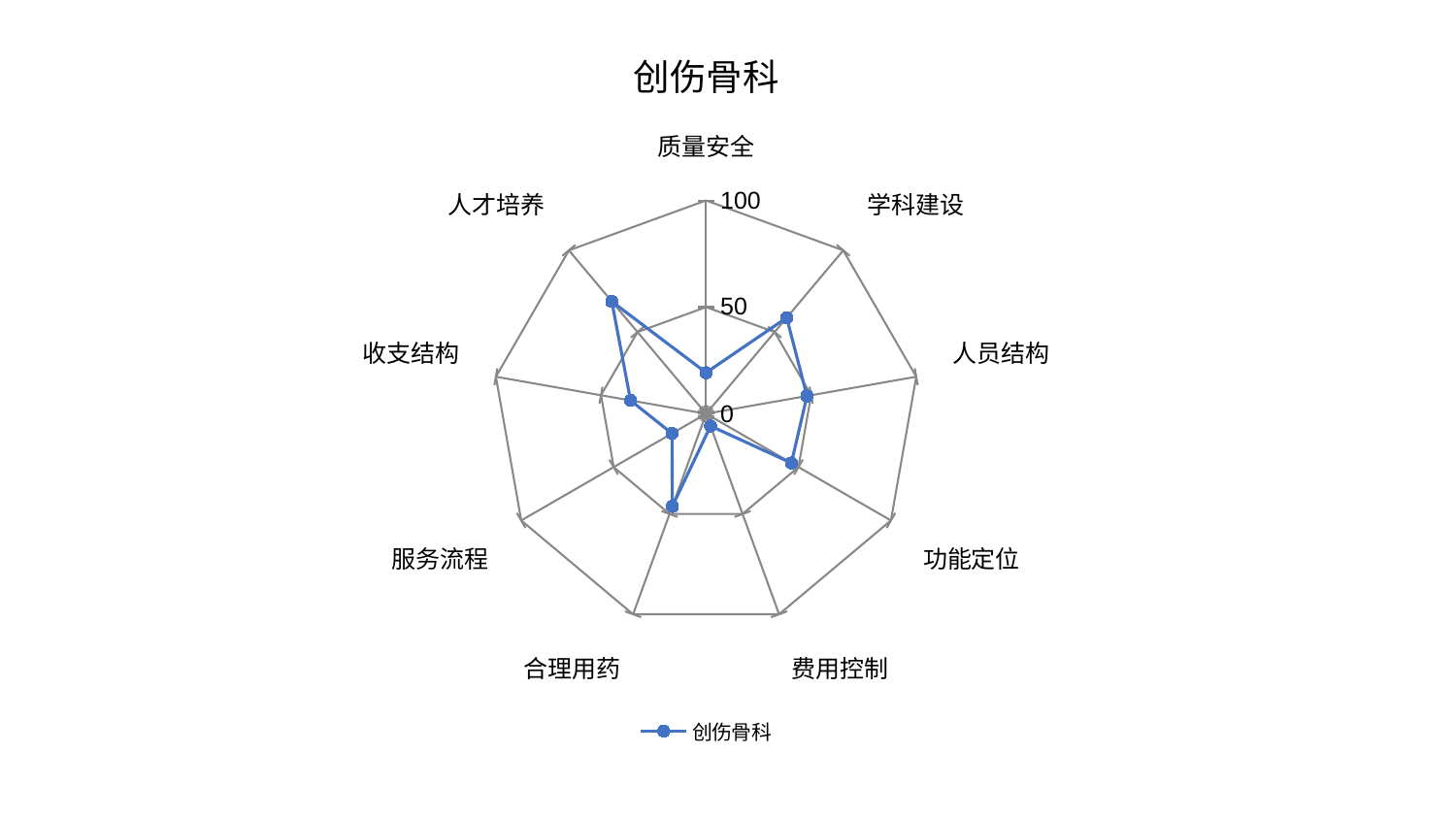

### Chart: 创伤骨科

| Category | 创伤骨科 |
|---|---|
| 质量安全 | 19.275077694769493 |
| 学科建设 | 58.80053396810857 |
| 人员结构 | 48.01201940871534 |
| 功能定位 | 46.16451215318083 |
| 费用控制 | 6.110865333809795 |
| 合理用药 | 46.147054485443014 |
| 服务流程 | 18.466063922720526 |
| 收支结构 | 35.940137655934436 |
| 人才培养 | 68.72702767257108 |
200